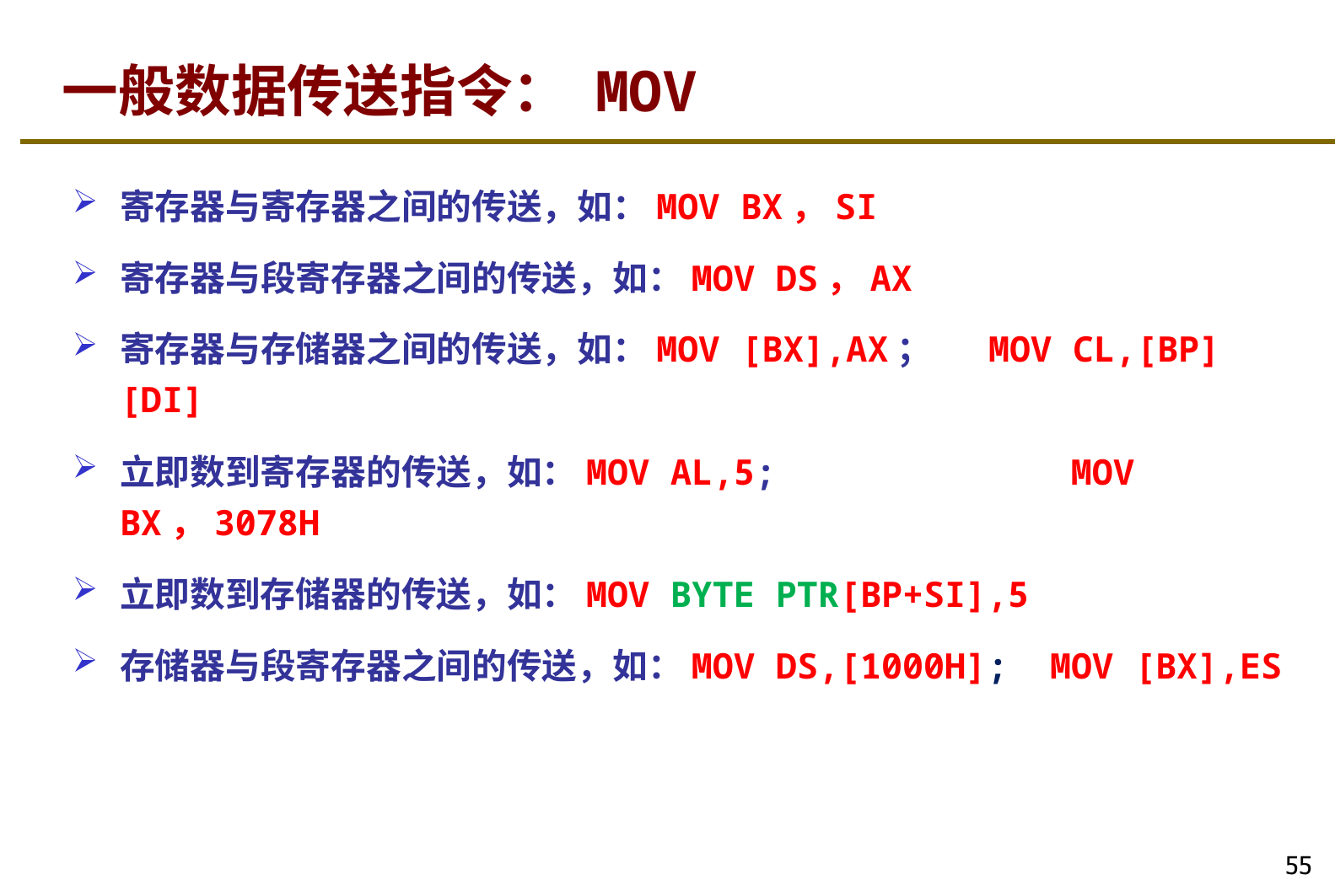

# 一般数据传送指令： MOV
寄存器与寄存器之间的传送，如：MOV BX，SI
寄存器与段寄存器之间的传送，如：MOV DS，AX
寄存器与存储器之间的传送，如：MOV [BX],AX；      MOV CL,[BP][DI]
立即数到寄存器的传送，如：MOV AL,5;              MOV BX，3078H
立即数到存储器的传送，如：MOV BYTE PTR[BP+SI],5
存储器与段寄存器之间的传送，如：MOV DS,[1000H];  MOV [BX],ES

55